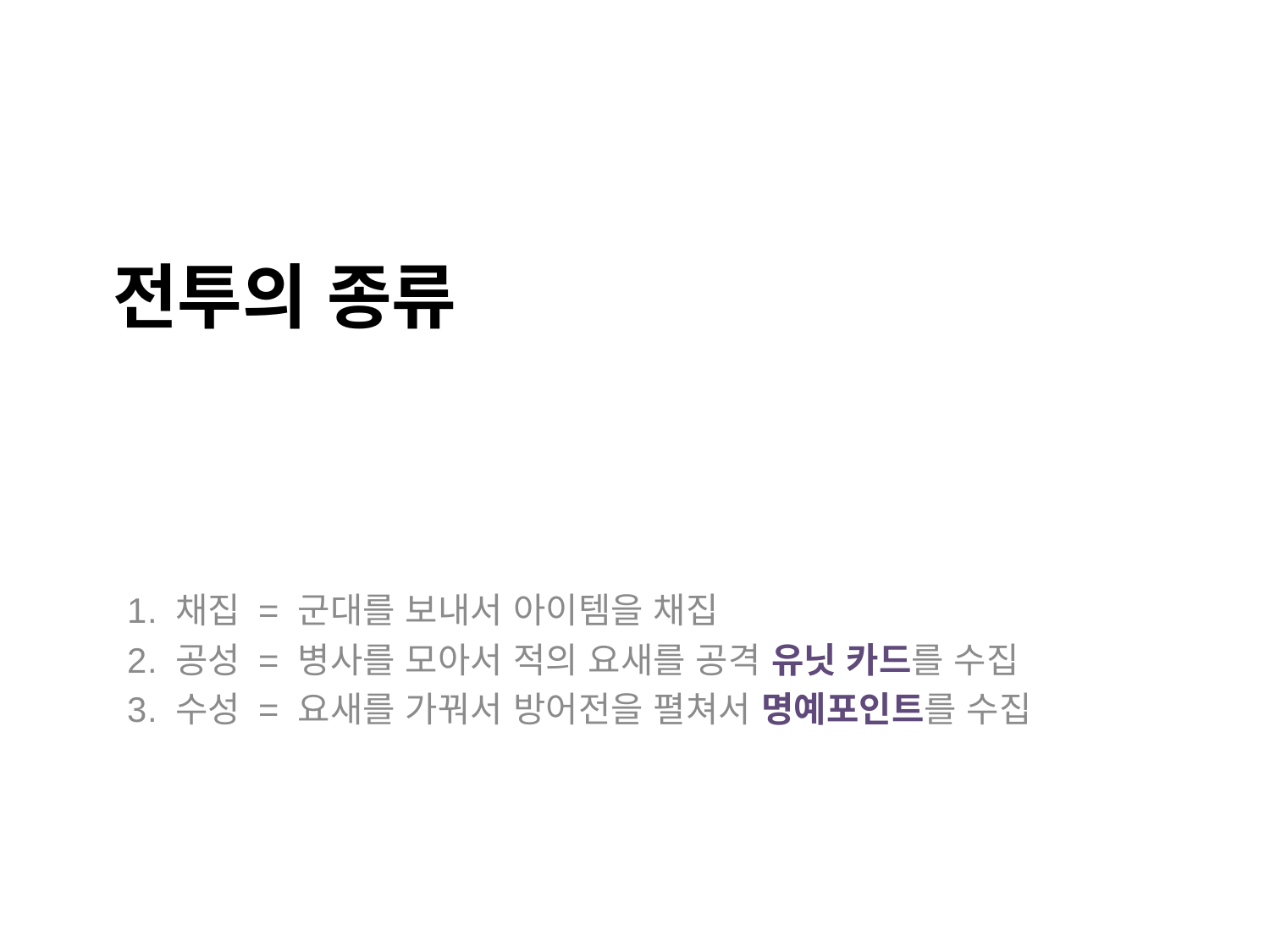

# 전투의 종류
1. 채집 = 군대를 보내서 아이템을 채집
2. 공성 = 병사를 모아서 적의 요새를 공격 유닛 카드를 수집
3. 수성 = 요새를 가꿔서 방어전을 펼쳐서 명예포인트를 수집